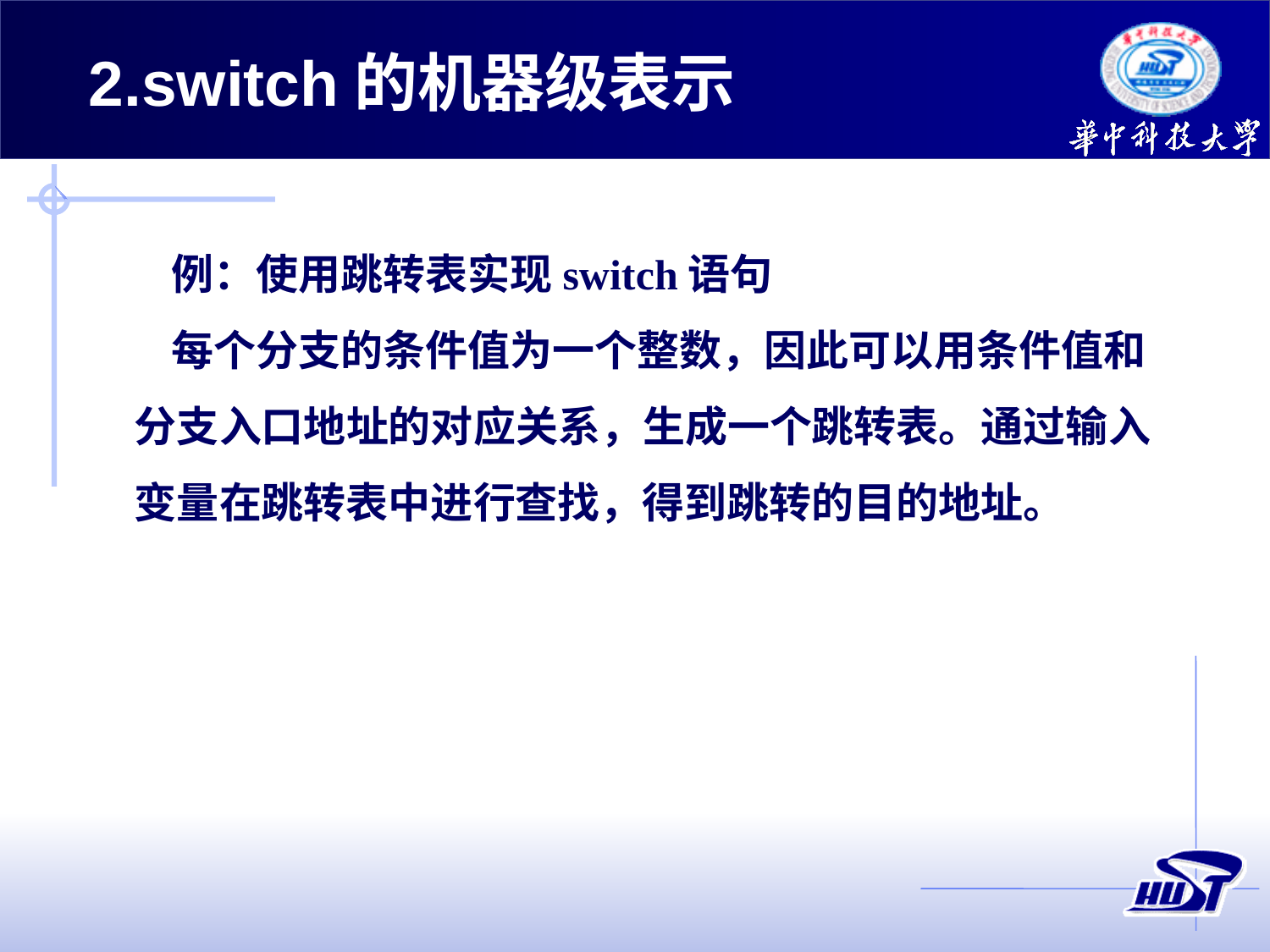

2.switch的机器级表示
例：使用跳转表实现switch语句
每个分支的条件值为一个整数，因此可以用条件值和分支入口地址的对应关系，生成一个跳转表。通过输入变量在跳转表中进行查找，得到跳转的目的地址。